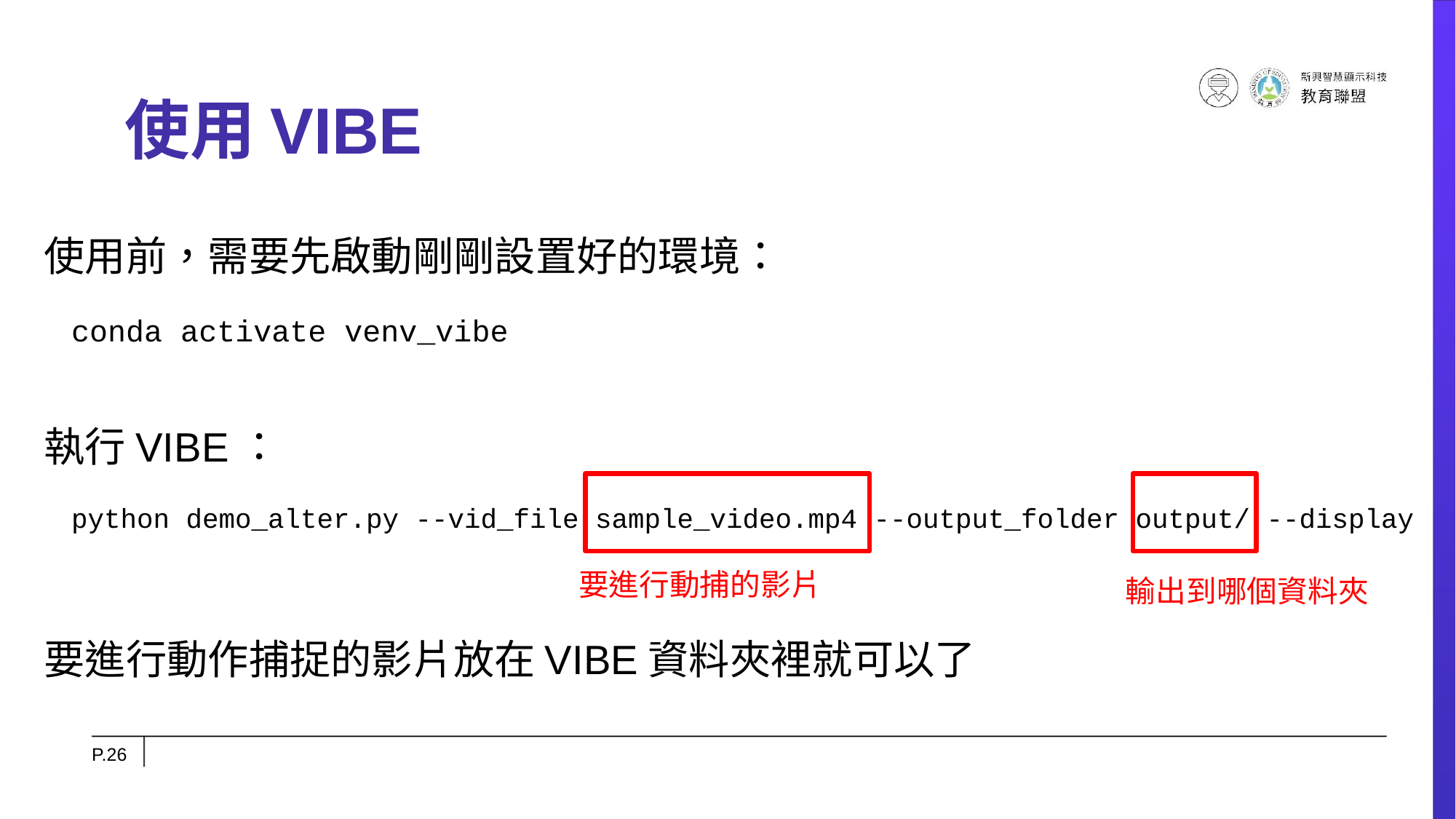

# 使用VIBE
使用前，需要先啟動剛剛設置好的環境：
conda activate venv_vibe

執行VIBE：
python demo_alter.py --vid_file sample_video.mp4 --output_folder output/ --display

要進行動作捕捉的影片放在VIBE資料夾裡就可以了

要進行動捕的影片
輸出到哪個資料夾
P.26